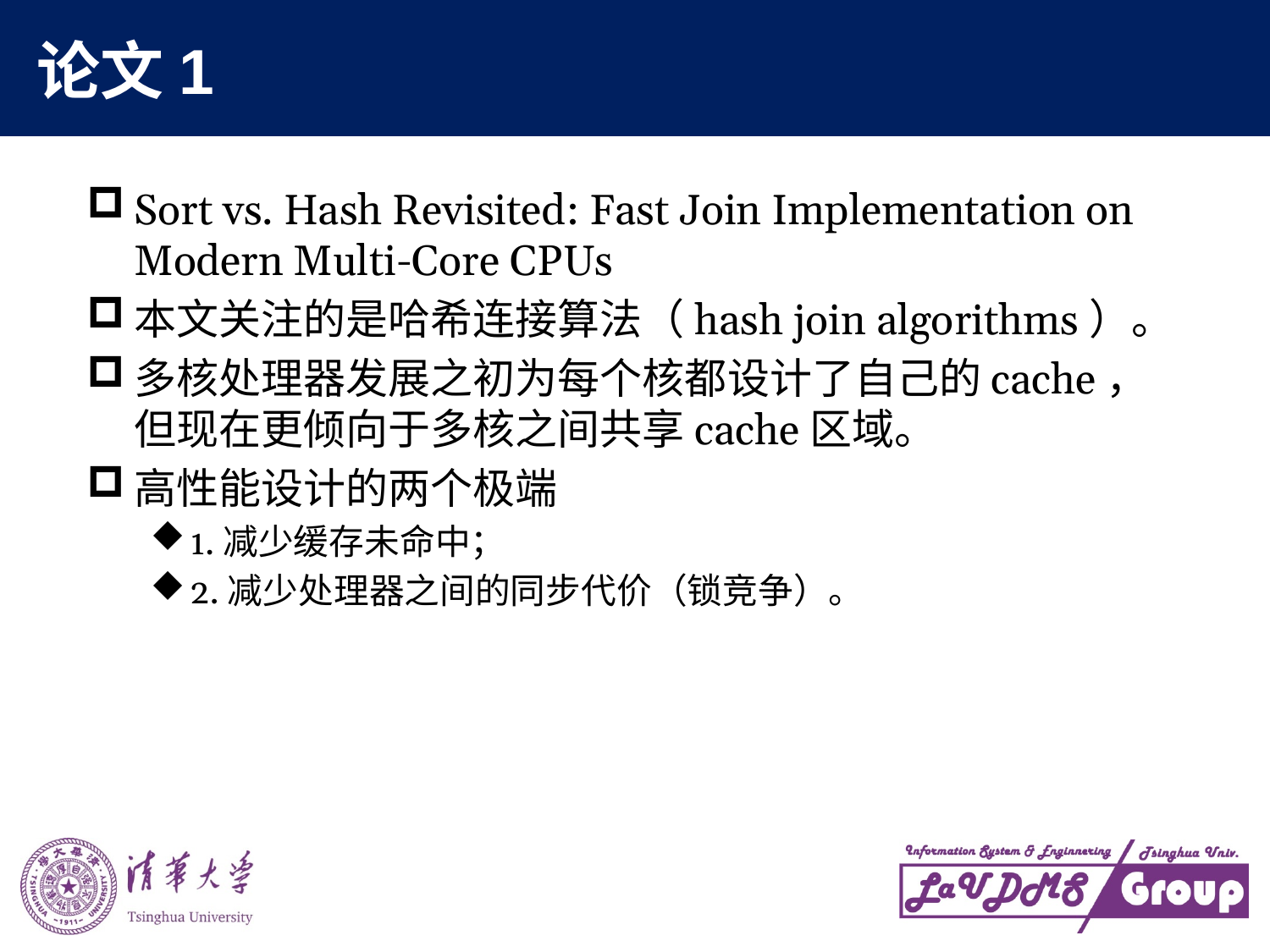

# 论文1
Sort vs. Hash Revisited: Fast Join Implementation on Modern Multi-Core CPUs
本文关注的是哈希连接算法（hash join algorithms）。
多核处理器发展之初为每个核都设计了自己的cache，但现在更倾向于多核之间共享cache区域。
高性能设计的两个极端
1.减少缓存未命中；
2.减少处理器之间的同步代价（锁竞争）。